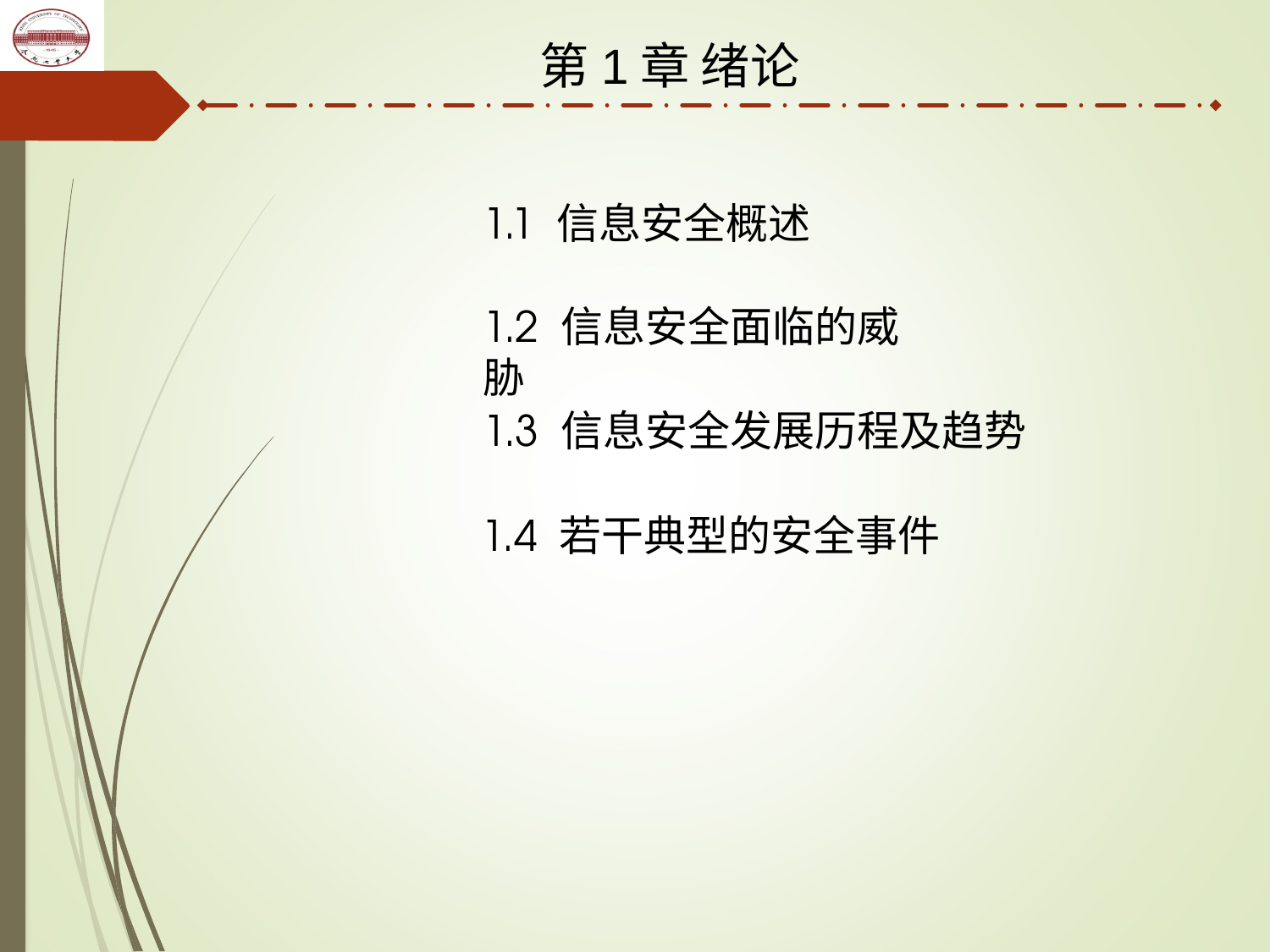

第1章 绪论
1.1 信息安全概述
1.2 信息安全面临的威胁
1.3 信息安全发展历程及趋势
1.4 若干典型的安全事件